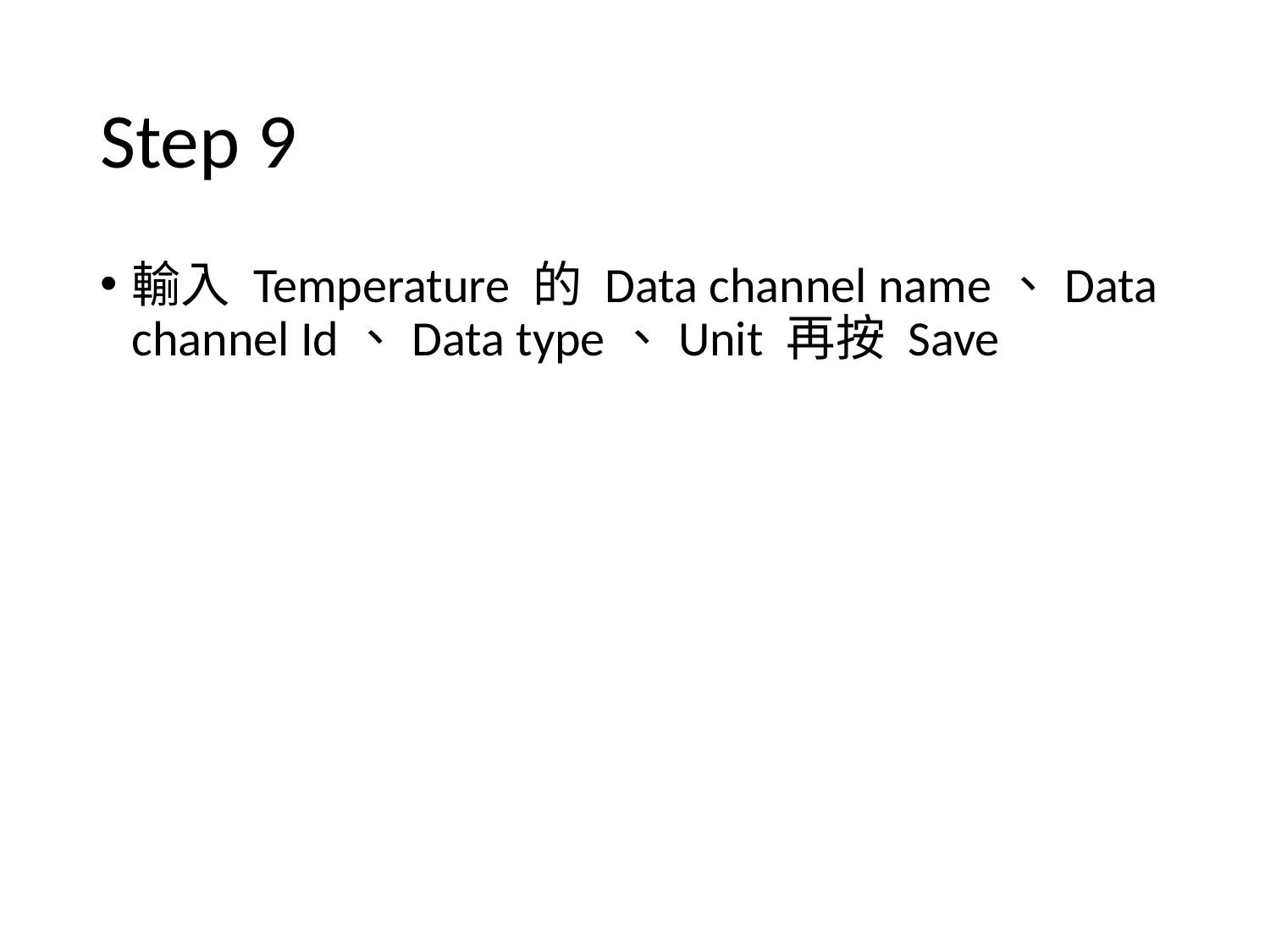

# Step 9
輸入 Temperature 的 Data channel name、Data channel Id、Data type、Unit 再按 Save